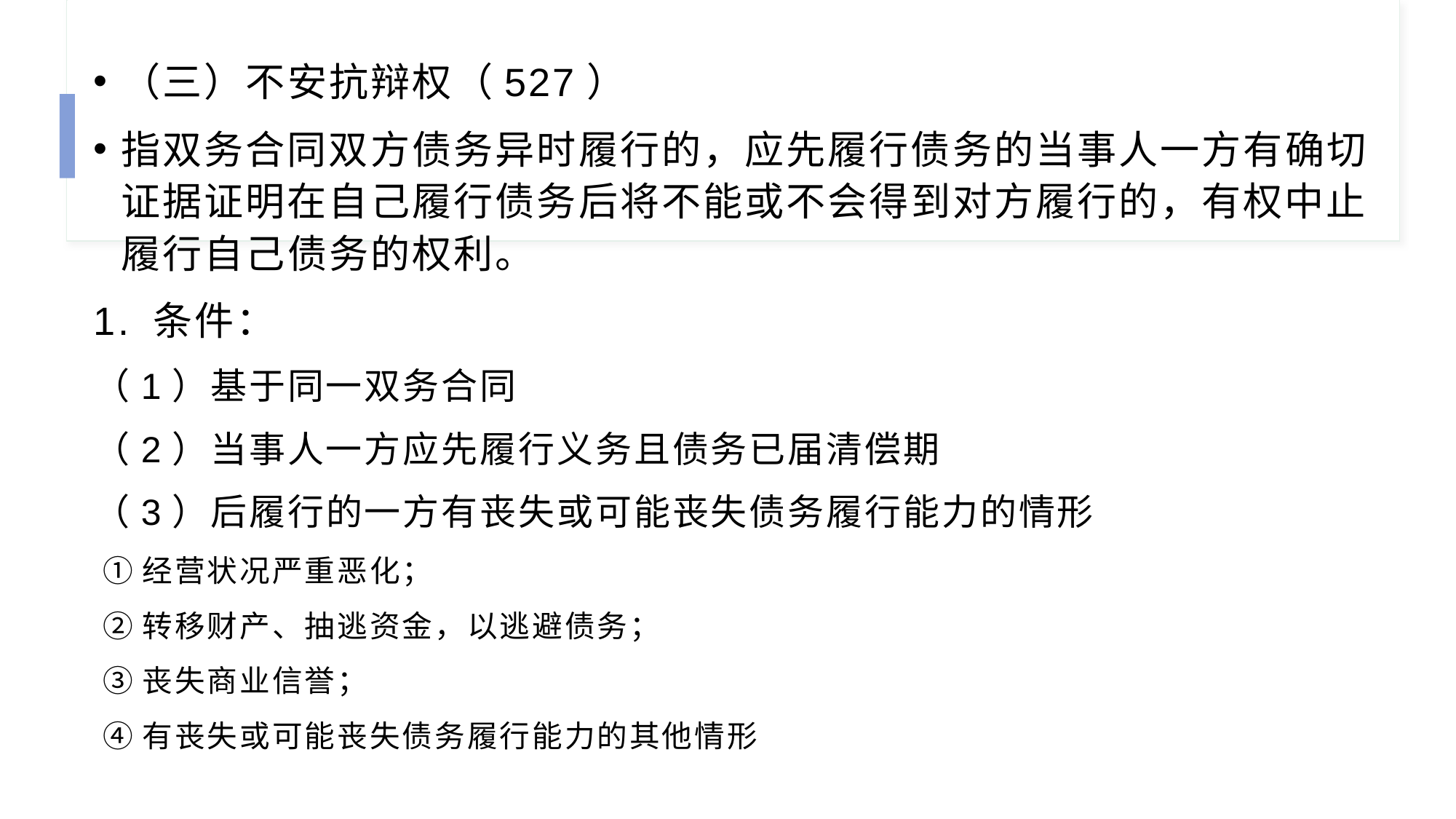

（三）不安抗辩权（527）
指双务合同双方债务异时履行的，应先履行债务的当事人一方有确切证据证明在自己履行债务后将不能或不会得到对方履行的，有权中止履行自己债务的权利。
1. 条件：
（1）基于同一双务合同
（2）当事人一方应先履行义务且债务已届清偿期
（3）后履行的一方有丧失或可能丧失债务履行能力的情形
 ①经营状况严重恶化；
 ②转移财产、抽逃资金，以逃避债务；
 ③丧失商业信誉；
 ④有丧失或可能丧失债务履行能力的其他情形